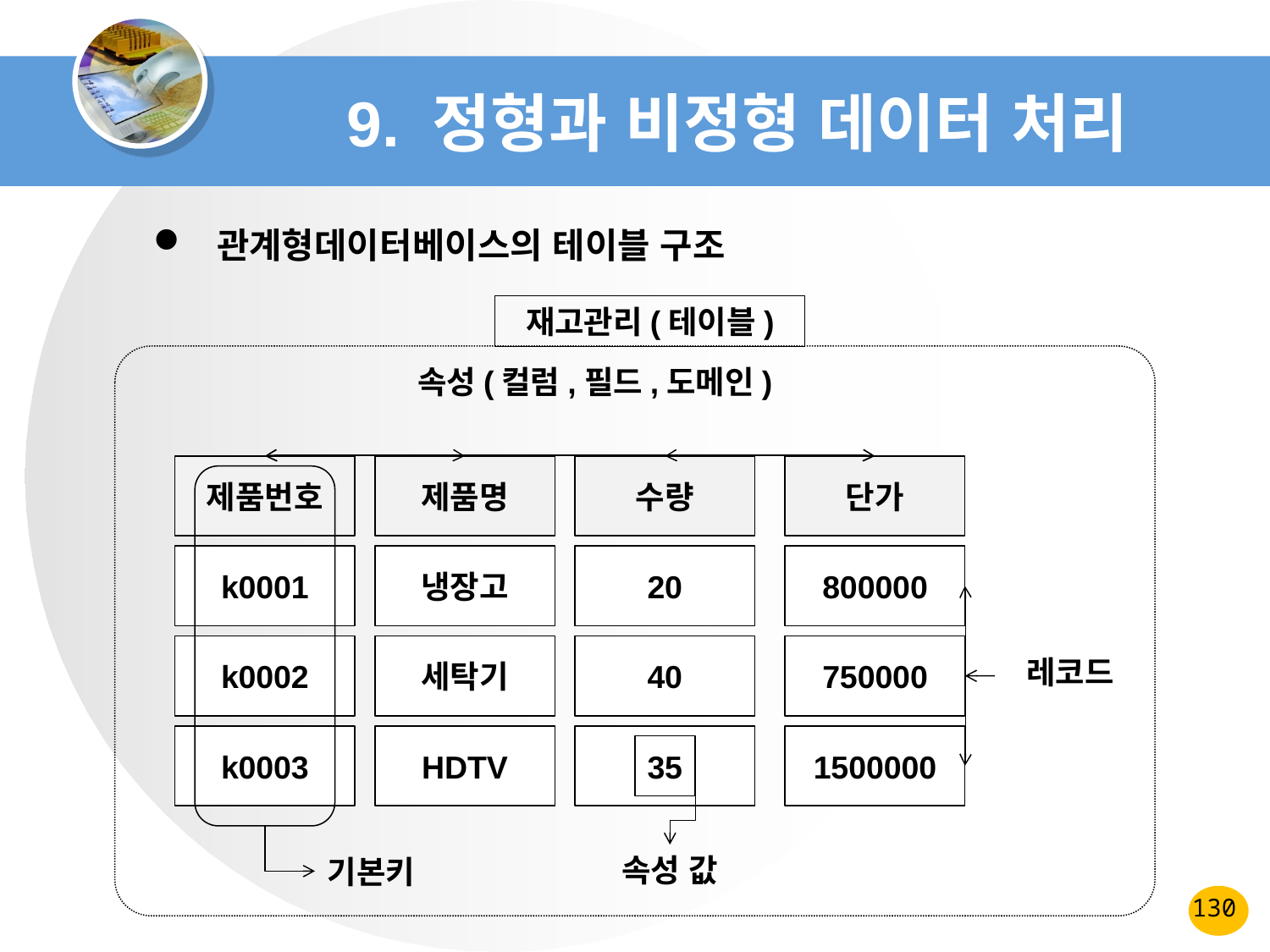

# 9. 정형과 비정형 데이터 처리
관계형데이터베이스의 테이블 구조
재고관리(테이블)

속성(컬럼,필드,도메인)
제품번호
제품명
수량
단가

k0001
냉장고
20
800000
k0002
세탁기
40
750000
레코드
k0003
HDTV
35
1500000

속성 값
기본키
130